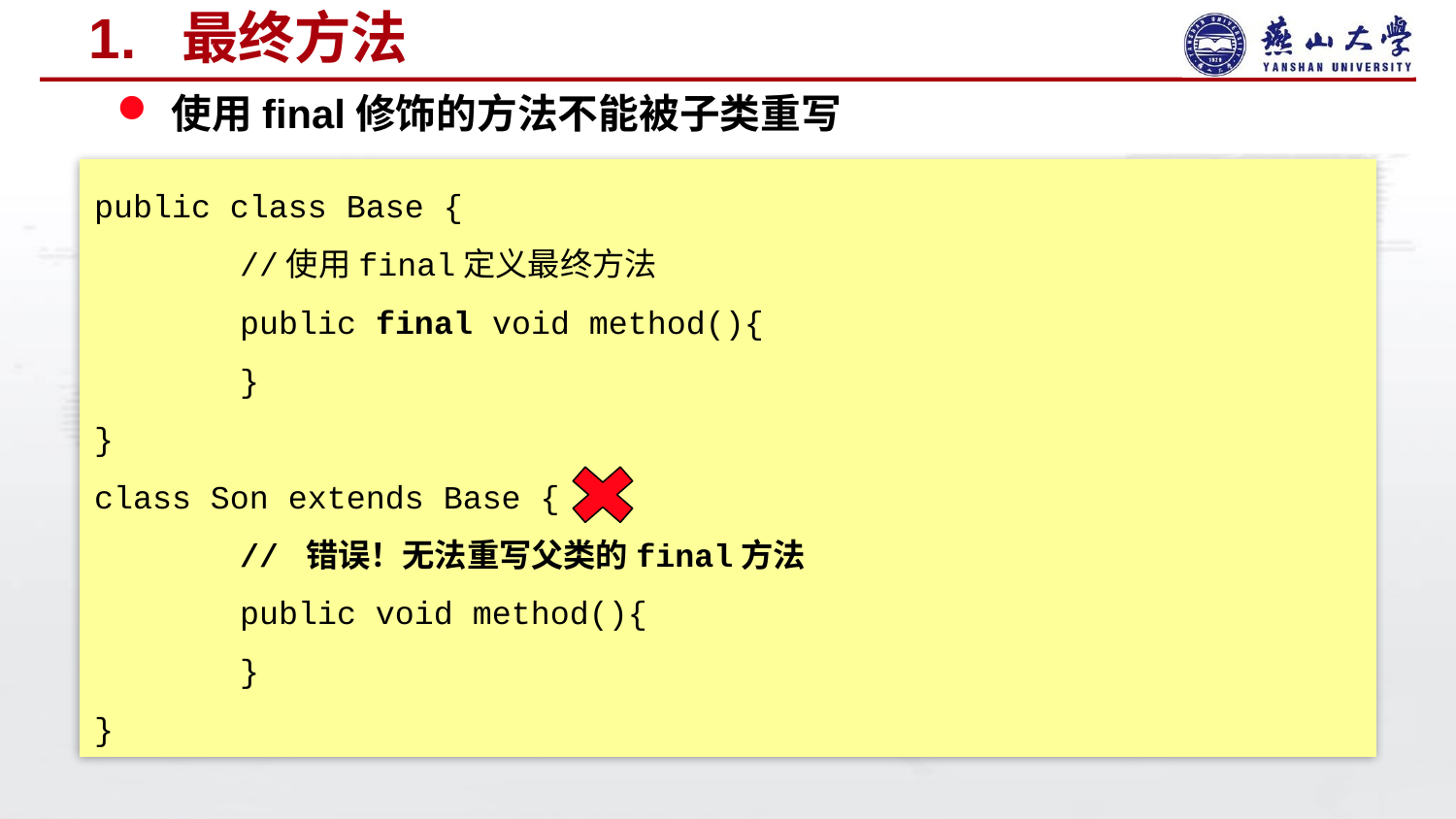

# 1.  最终方法
使用final修饰的方法不能被子类重写
public class Base {
	//使用final定义最终方法
	public final void method(){
	}
}
class Son extends Base {
	// 错误！无法重写父类的final方法
	public void method(){
	}
}